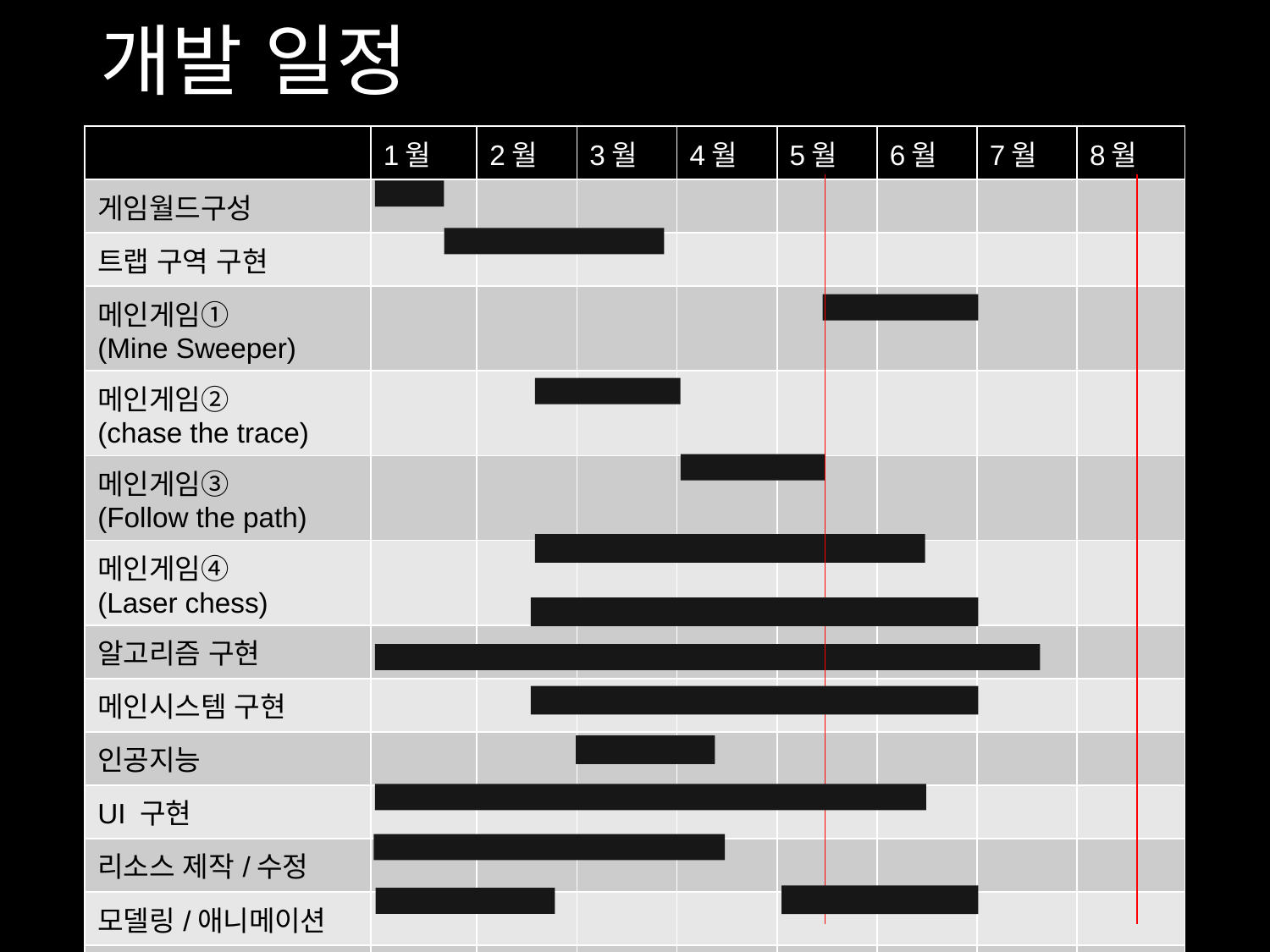

# 개발 일정
|  | 1월 | 2월 | 3월 | 4월 | 5월 | 6월 | 7월 | 8월 |
| --- | --- | --- | --- | --- | --- | --- | --- | --- |
| 게임월드구성 |  |  |  |  |  |  |  |  |
| 트랩 구역 구현 |  |  |  |  |  |  |  |  |
| 메인게임① (Mine Sweeper) |  |  |  |  |  |  |  |  |
| 메인게임② (chase the trace) |  |  |  |  |  |  |  |  |
| 메인게임③ (Follow the path) |  |  |  |  |  |  |  |  |
| 메인게임④ (Laser chess) |  |  |  |  |  |  |  |  |
| 알고리즘 구현 |  |  |  |  |  |  |  |  |
| 메인시스템 구현 |  |  |  |  |  |  |  |  |
| 인공지능 |  |  |  |  |  |  |  |  |
| UI 구현 |  |  |  |  |  |  |  |  |
| 리소스 제작/수정 |  |  |  |  |  |  |  |  |
| 모델링/애니메이션 |  |  |  |  |  |  |  |  |
| 파티클 이펙트 |  |  |  |  |  |  |  |  |